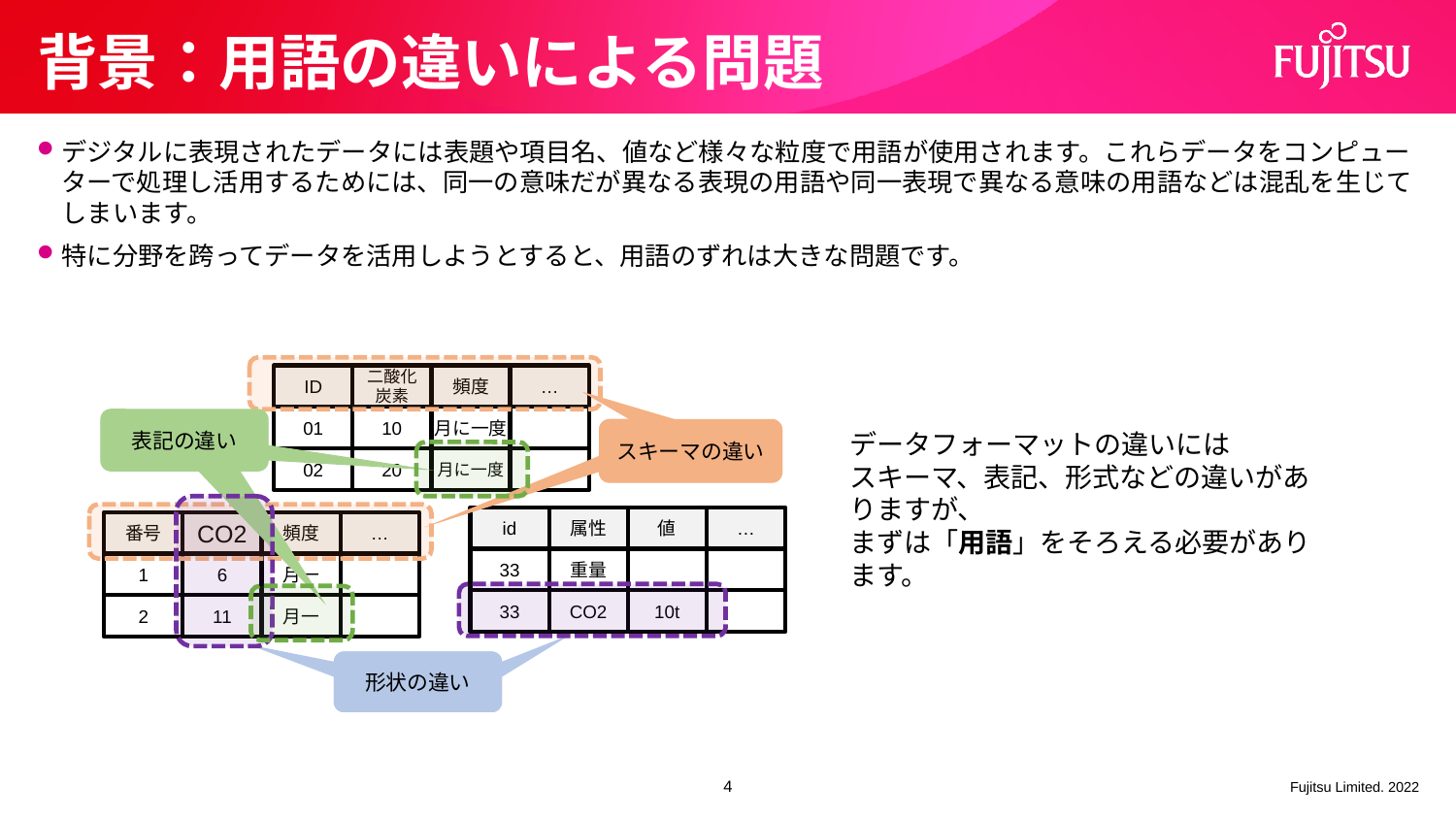

# 背景：用語の違いによる問題
デジタルに表現されたデータには表題や項目名、値など様々な粒度で用語が使用されます。これらデータをコンピューターで処理し活用するためには、同一の意味だが異なる表現の用語や同一表現で異なる意味の用語などは混乱を生じてしまいます。
特に分野を跨ってデータを活用しようとすると、用語のずれは大きな問題です。

ID
二酸化
炭素
頻度
…
01
10
月に一度

02
20
月に一度

表記の違い

スキーマの違い

データフォーマットの違いには
スキーマ、表記、形式などの違いがありますが、
まずは「用語」をそろえる必要があります。

id
属性
値
…
33
重量

33
CO2
10t

番号
CO2
頻度
…
1
6
月一

2
11
月一

形状の違い

4
Fujitsu Limited. 2022